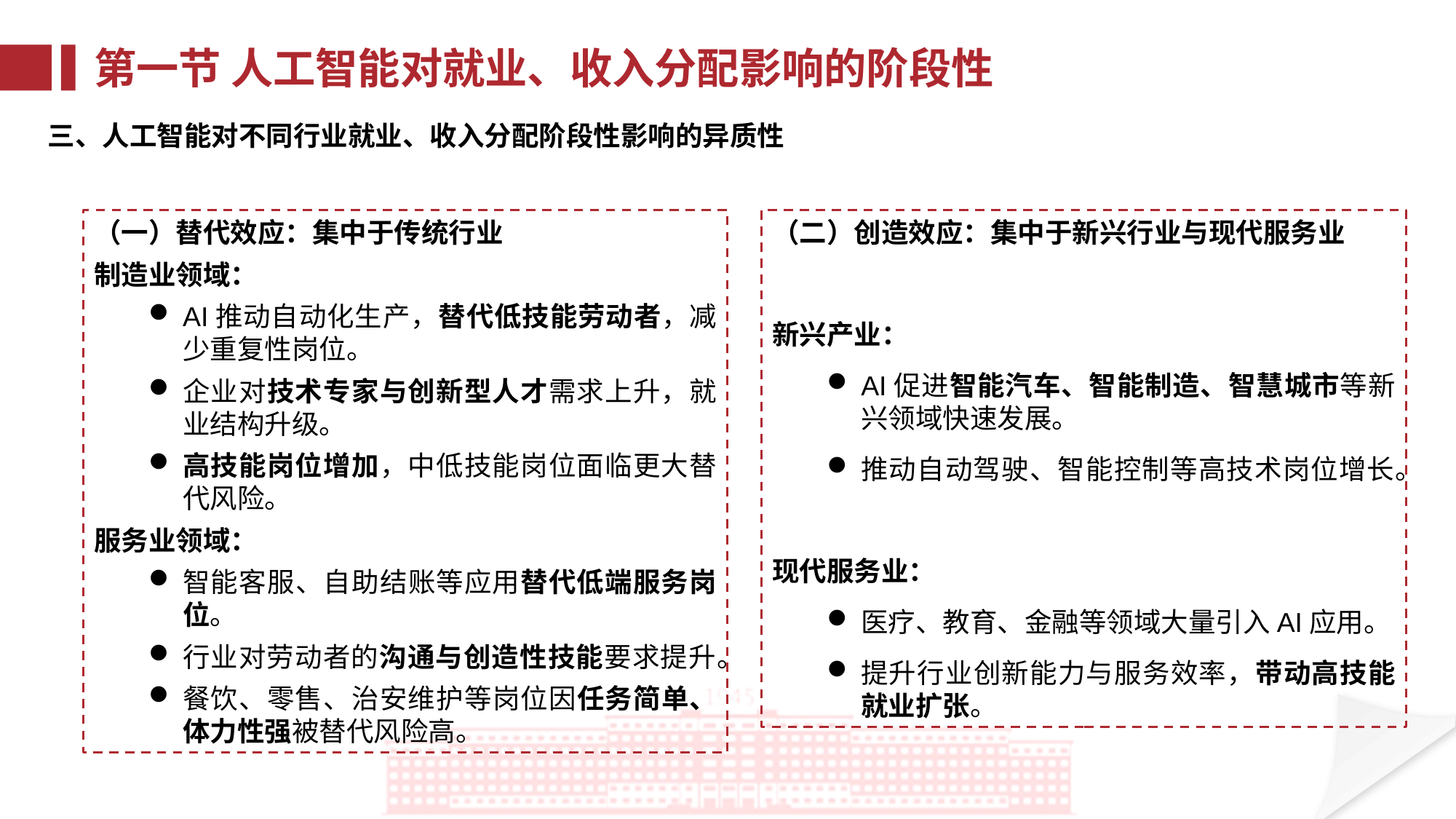

第一节 人工智能对就业、收入分配影响的阶段性
三、人工智能对不同行业就业、收入分配阶段性影响的异质性
（二）创造效应：集中于新兴行业与现代服务业

新兴产业：
AI促进智能汽车、智能制造、智慧城市等新兴领域快速发展。
推动自动驾驶、智能控制等高技术岗位增长。

现代服务业：
医疗、教育、金融等领域大量引入AI应用。
提升行业创新能力与服务效率，带动高技能就业扩张。
（一）替代效应：集中于传统行业
制造业领域：
AI推动自动化生产，替代低技能劳动者，减少重复性岗位。
企业对技术专家与创新型人才需求上升，就业结构升级。
高技能岗位增加，中低技能岗位面临更大替代风险。
服务业领域：
智能客服、自助结账等应用替代低端服务岗位。
行业对劳动者的沟通与创造性技能要求提升。
餐饮、零售、治安维护等岗位因任务简单、体力性强被替代风险高。